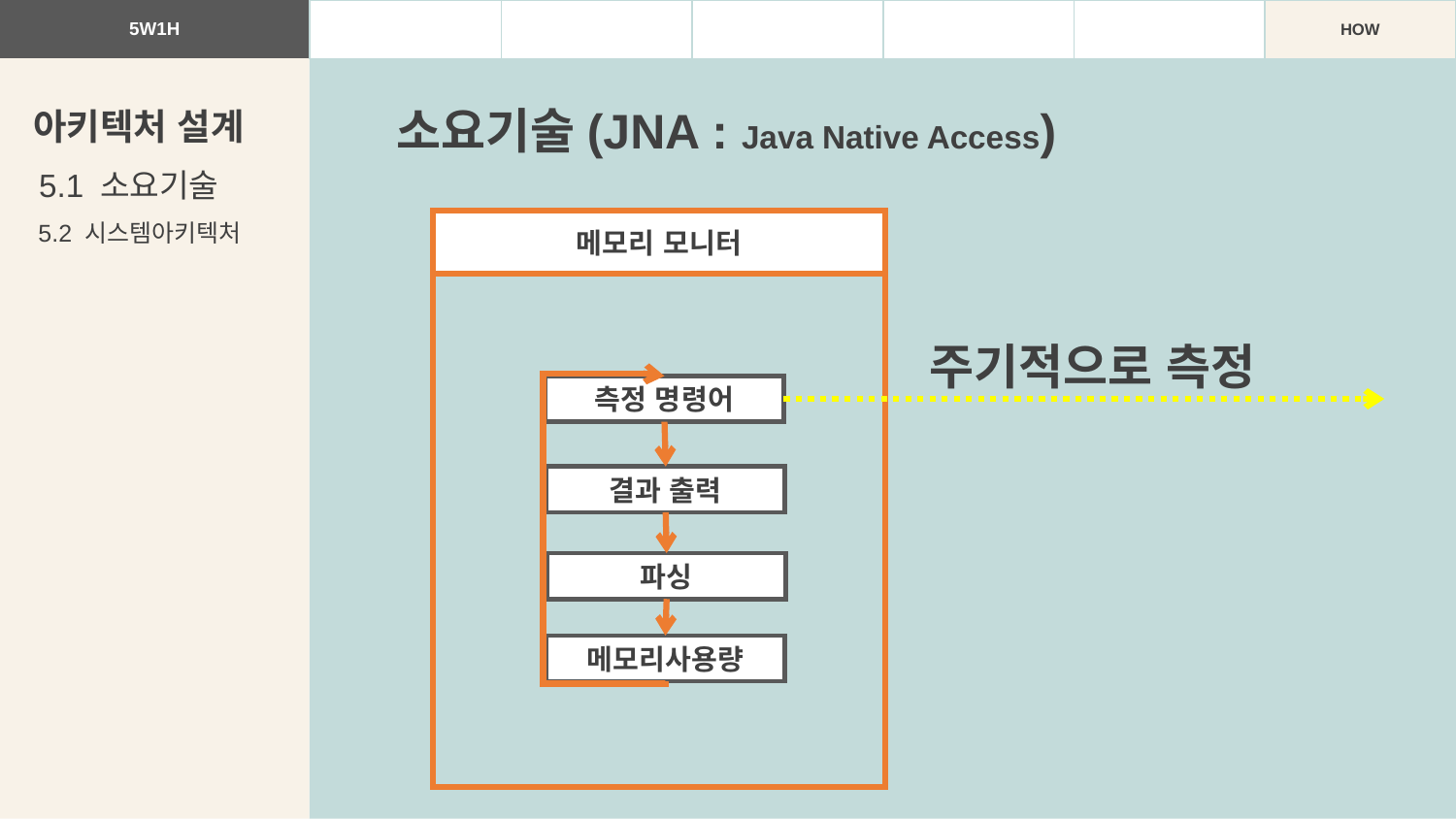

| 5W1H | WHAT | WHY | WHO | WHEN | WHERE | HOW |
| --- | --- | --- | --- | --- | --- | --- |
소요기술(JNA : Java Native Access)
아키텍처 설계
5.1 소요기술
5.2 시스템아키텍처
메모리 모니터

주기적으로 측정
측정 명령어
결과 출력
파싱
메모리사용량